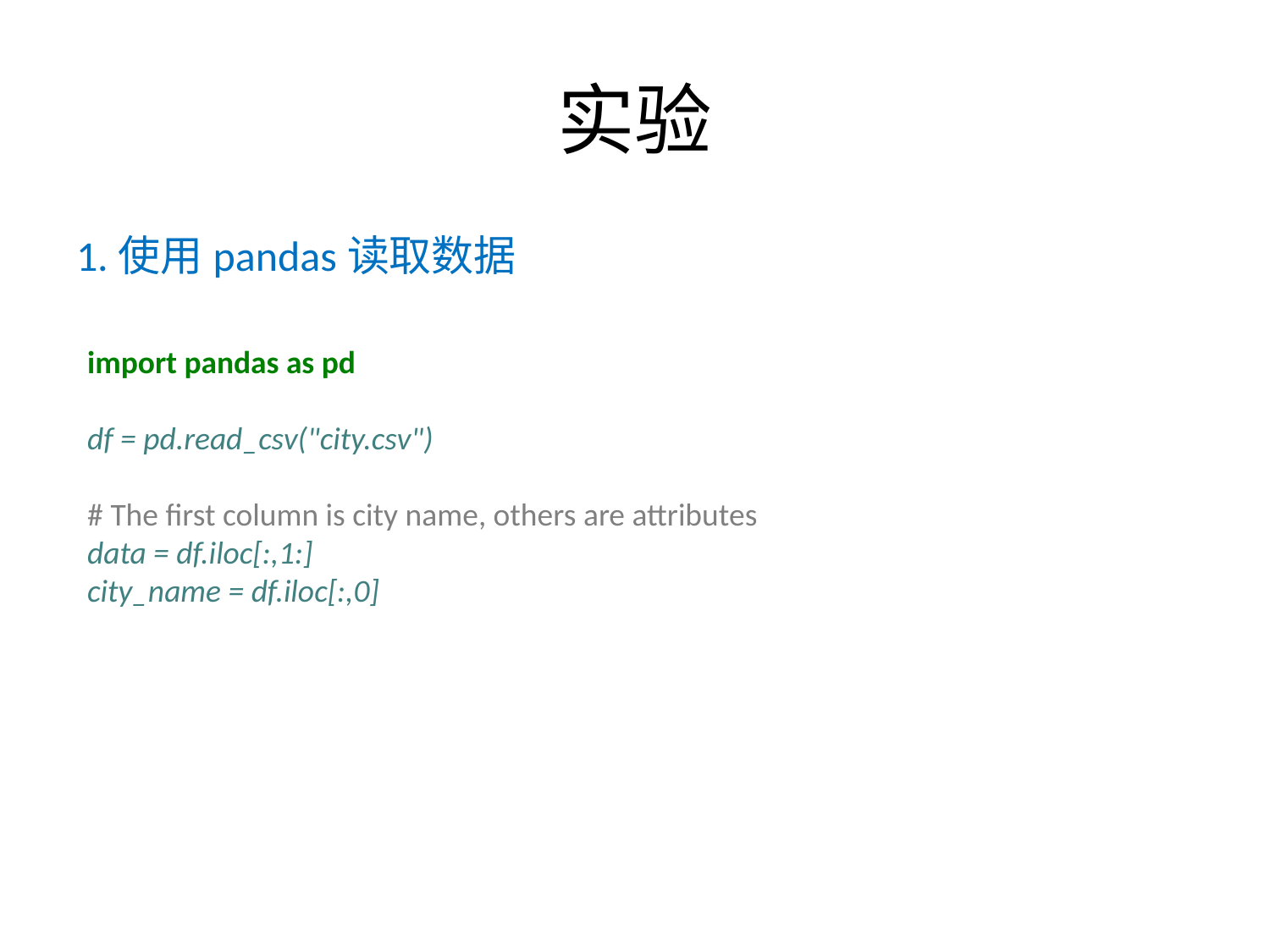

# 实验
1.使用pandas读取数据

import pandas as pd

df = pd.read_csv("city.csv")

# The first column is city name, others are attributes
data = df.iloc[:,1:]
city_name = df.iloc[:,0]